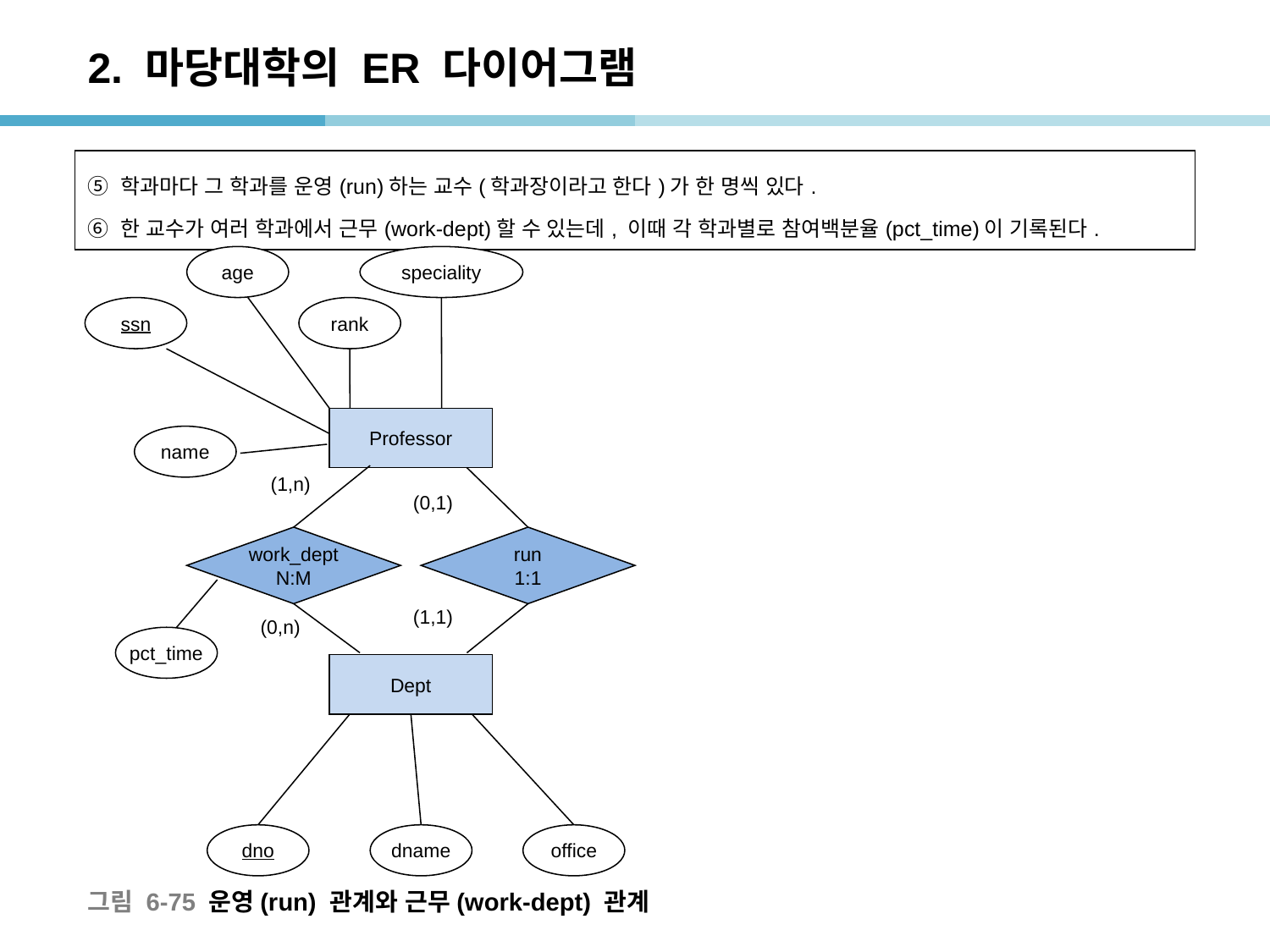

# 2. 마당대학의 ER 다이어그램
| ⑤ 학과마다 그 학과를 운영(run)하는 교수(학과장이라고 한다)가 한 명씩 있다. ⑥ 한 교수가 여러 학과에서 근무(work-dept)할 수 있는데, 이때 각 학과별로 참여백분율(pct\_time)이 기록된다. |
| --- |
age
speciality
ssn

rank

Professor
name

(1,n)
(0,1)
work_dept
N:M
run
1:1

(1,1)
(0,n)
pct_time
Dept

dno
dname
office
그림 6-75 운영(run) 관계와 근무(work-dept) 관계